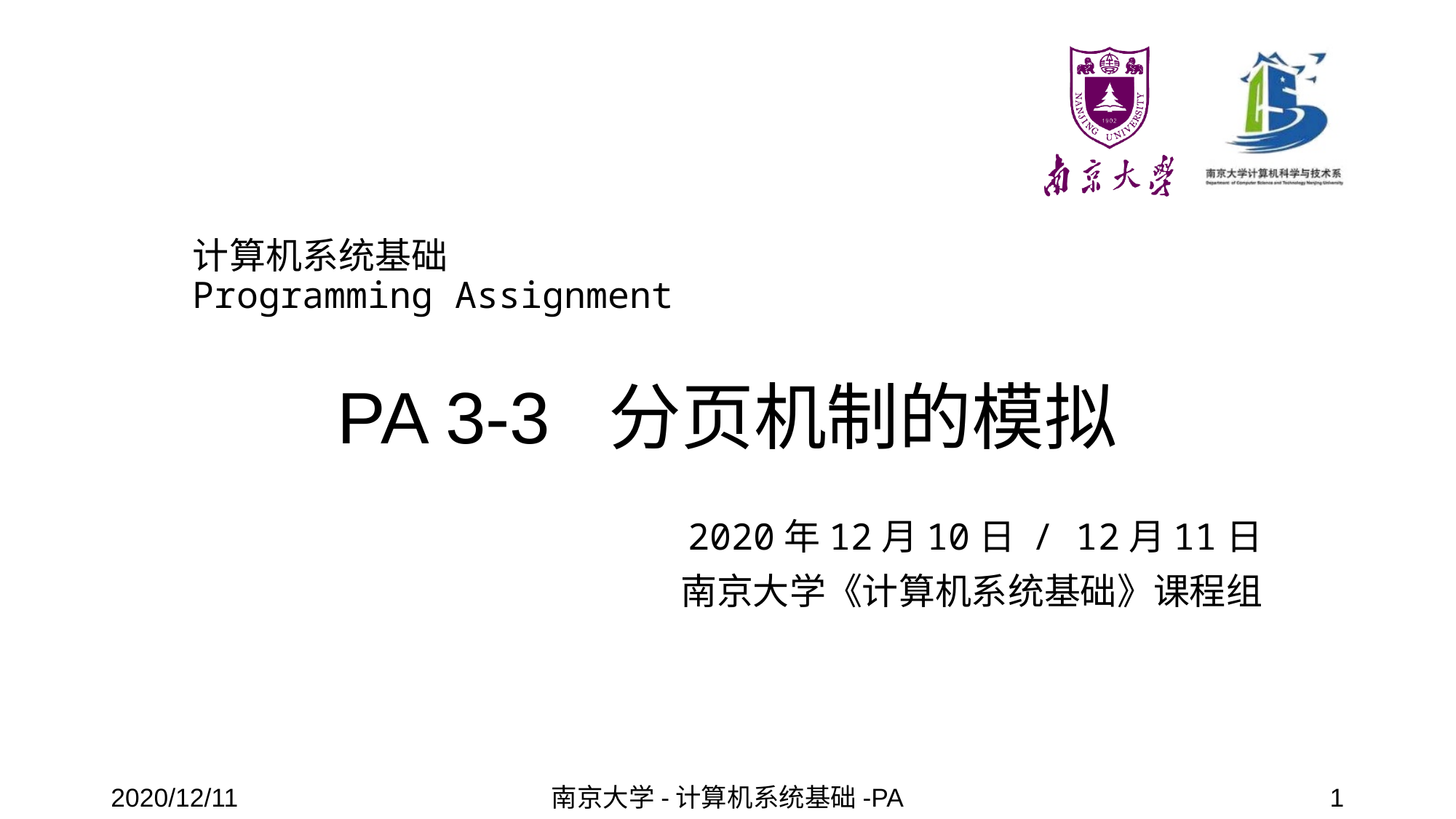

计算机系统基础
Programming Assignment
# PA 3-3  分页机制的模拟
2020年12月10日 / 12月11日
南京大学《计算机系统基础》课程组
2020/12/11
南京大学-计算机系统基础-PA
1